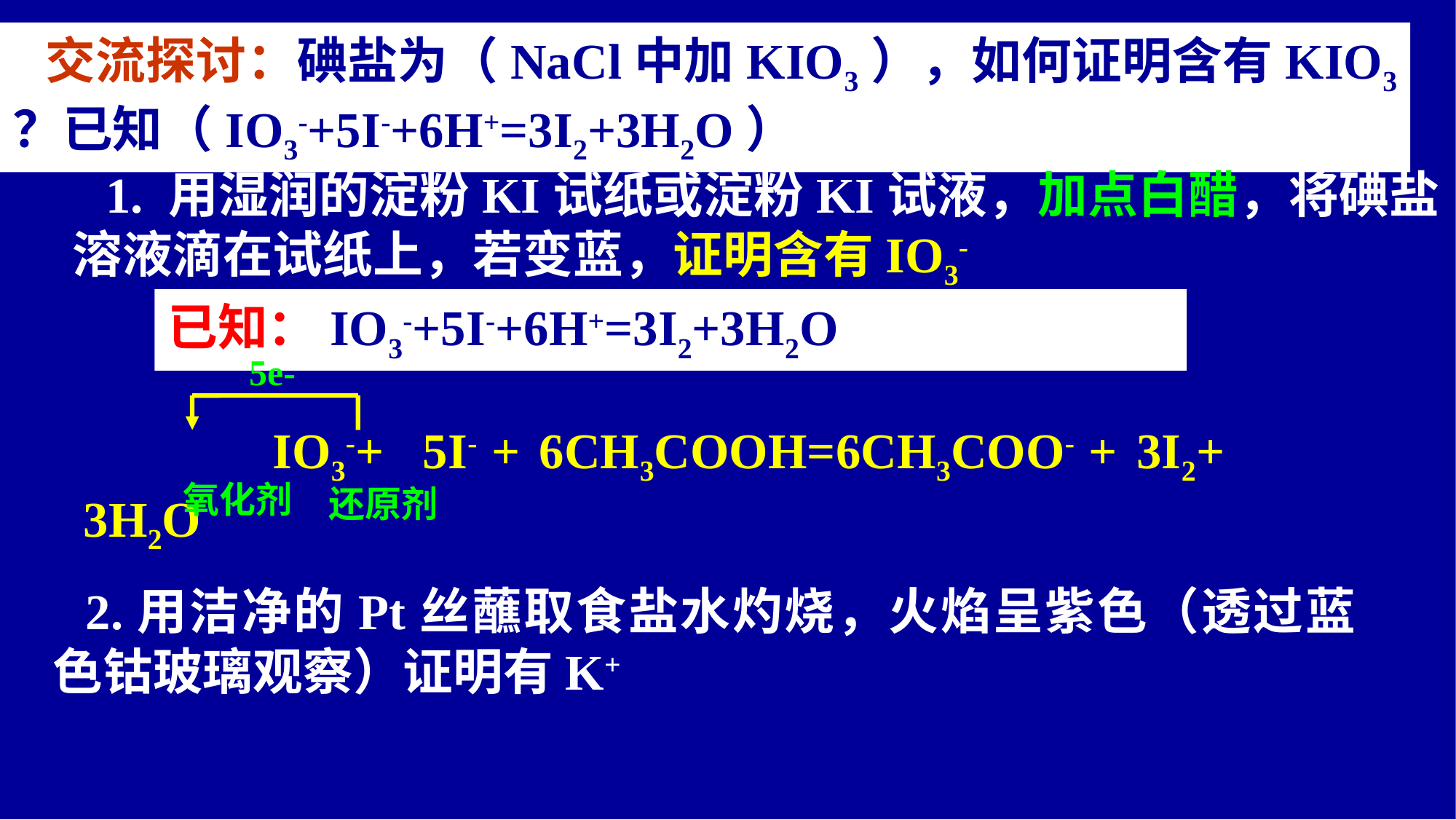

交流探讨：碘盐为（NaCl中加KIO3），如何证明含有KIO3 ？已知（IO3-+5I-+6H+=3I2+3H2O）
1. 用湿润的淀粉KI试纸或淀粉KI试液，加点白醋，将碘盐溶液滴在试纸上，若变蓝，证明含有IO3-
已知：IO3-+5I-+6H+=3I2+3H2O
5e-

        IO3-+  5I- + 6CH3COOH=6CH3COO- + 3I2+ 3H2O
    氧化剂
还原剂
2.用洁净的Pt丝蘸取食盐水灼烧，火焰呈紫色（透过蓝色钴玻璃观察）证明有K+